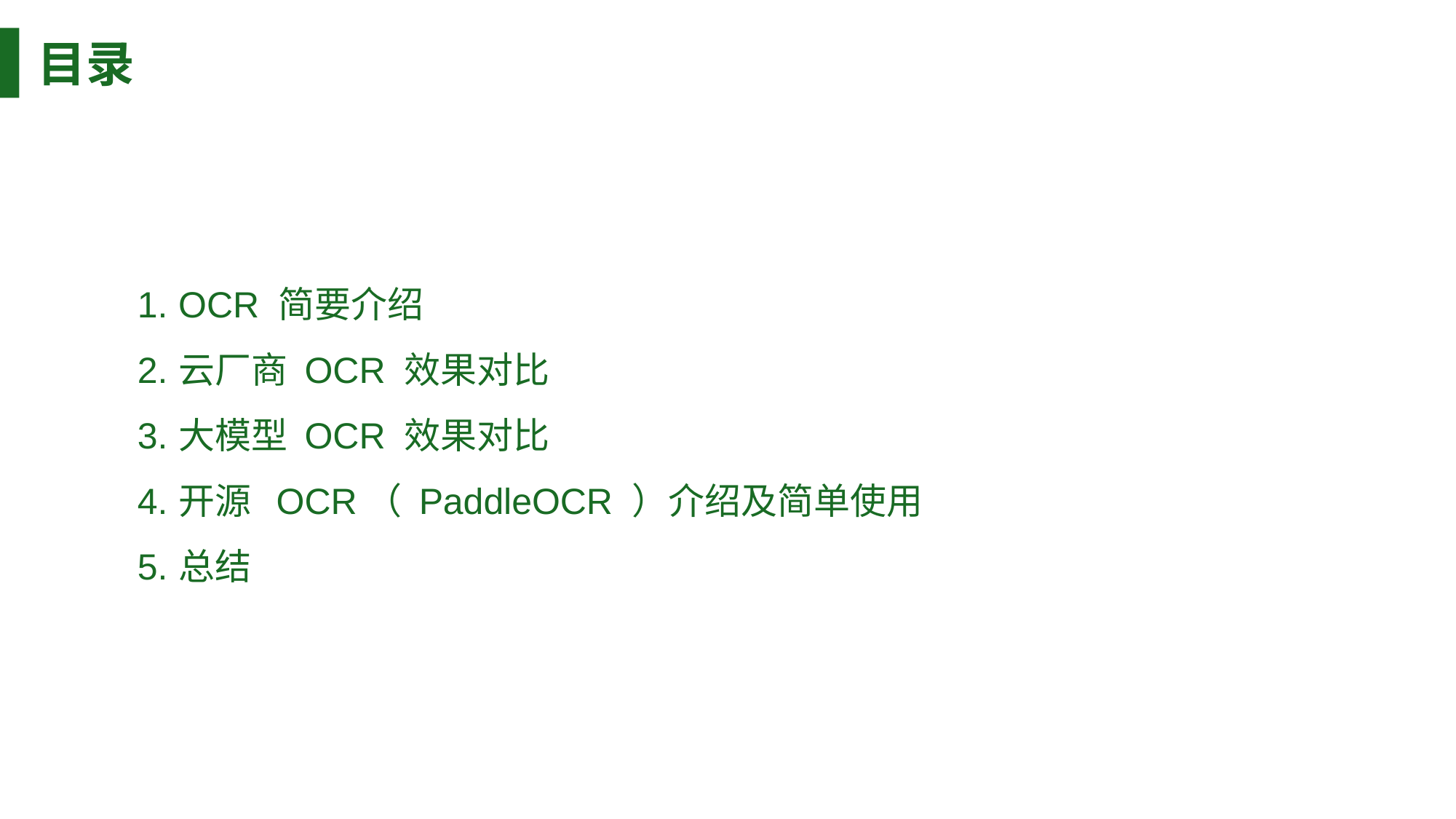

目录
OCR 简要介绍
云厂商 OCR 效果对比
大模型 OCR 效果对比
开源  OCR（ PaddleOCR ）介绍及简单使用
总结